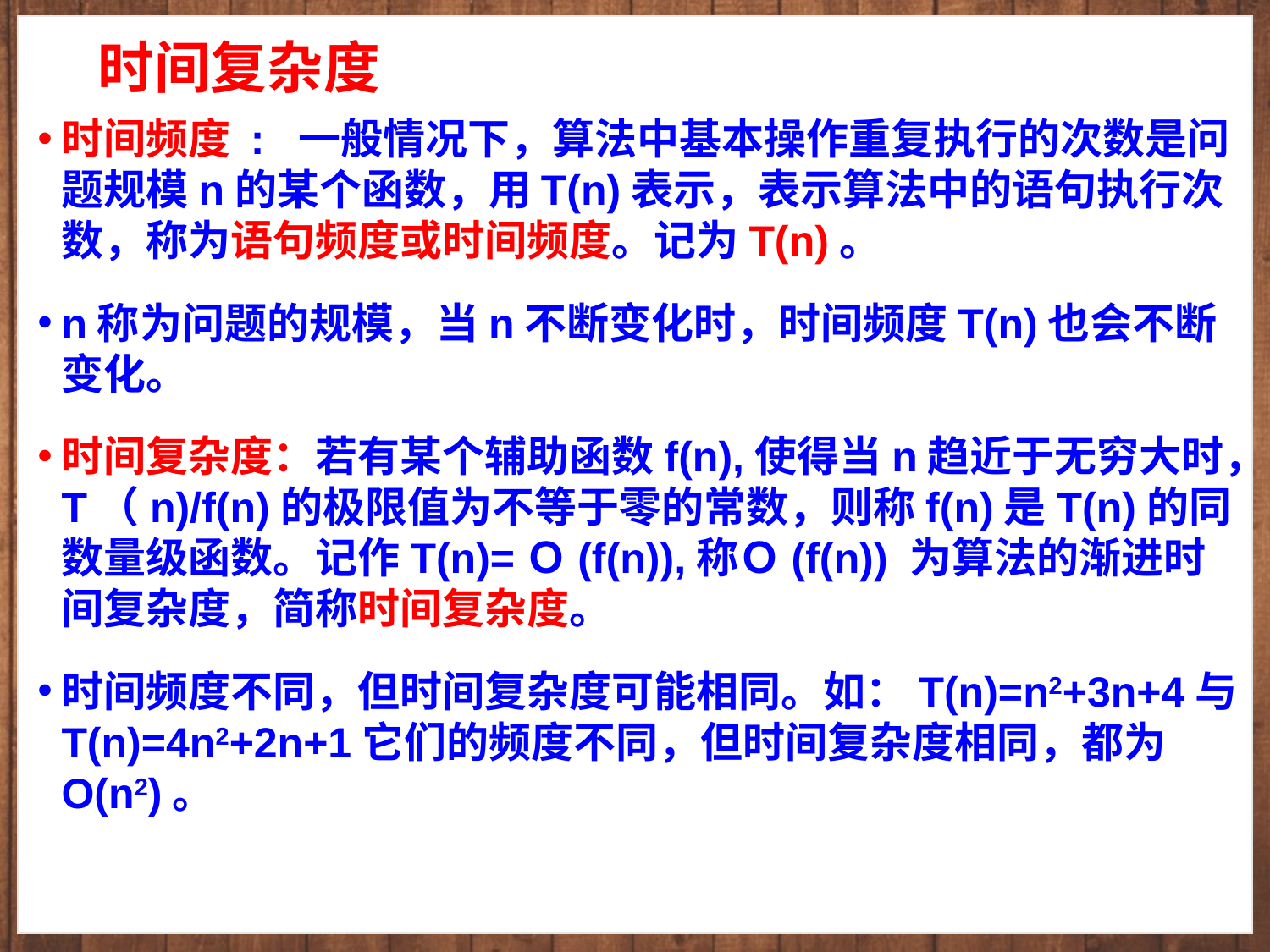

# 时间复杂度
时间频度 :  一般情况下，算法中基本操作重复执行的次数是问题规模n的某个函数，用T(n)表示，表示算法中的语句执行次数，称为语句频度或时间频度。记为T(n)。
n称为问题的规模，当n不断变化时，时间频度T(n)也会不断变化。
时间复杂度：若有某个辅助函数f(n),使得当n趋近于无穷大时，T（n)/f(n)的极限值为不等于零的常数，则称f(n)是T(n)的同数量级函数。记作T(n)=Ｏ(f(n)),称Ｏ(f(n)) 为算法的渐进时间复杂度，简称时间复杂度。
时间频度不同，但时间复杂度可能相同。如：T(n)=n2+3n+4与T(n)=4n2+2n+1它们的频度不同，但时间复杂度相同，都为O(n2)。